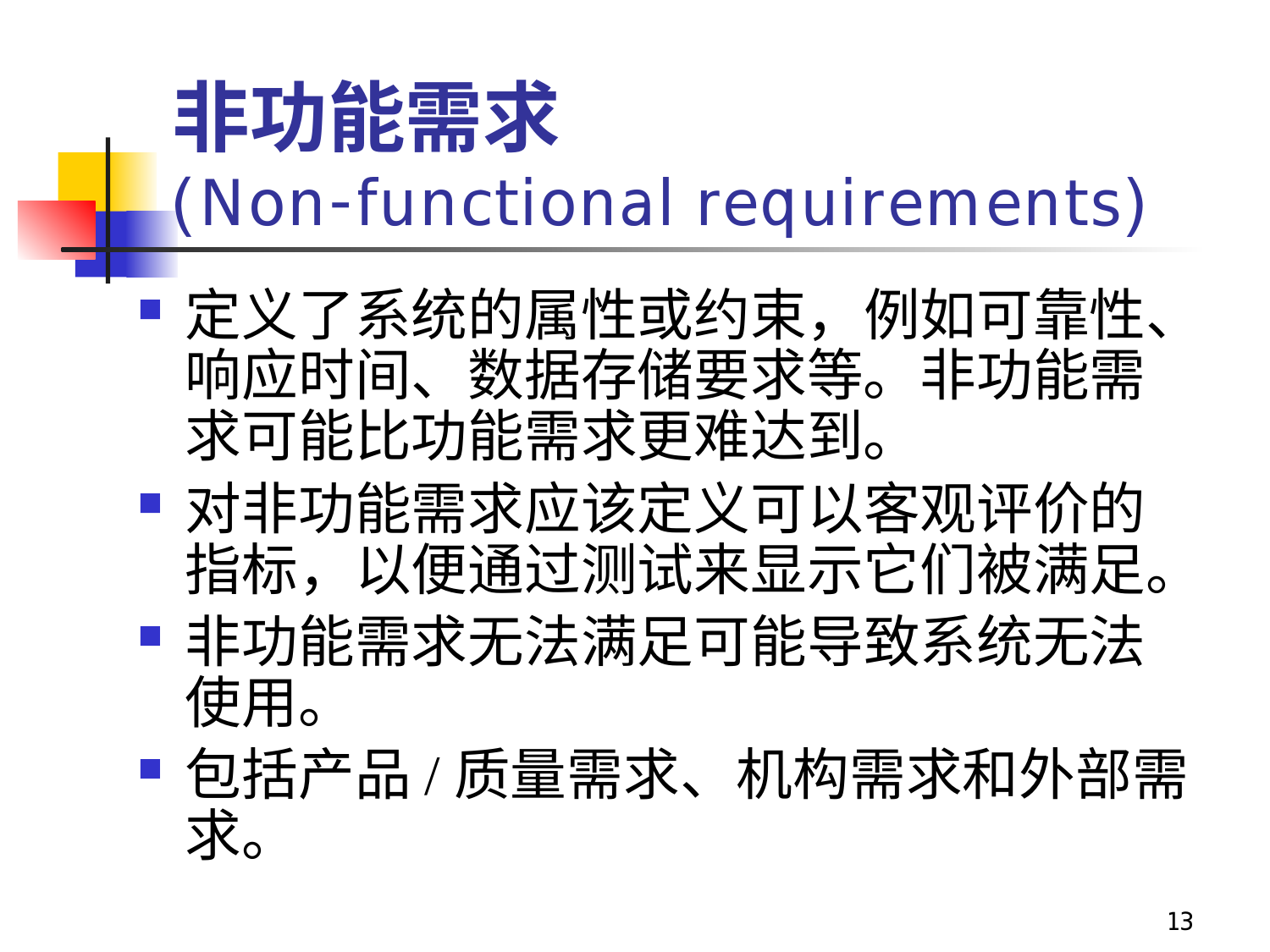

# 非功能需求 (Non-functional requirements)
定义了系统的属性或约束，例如可靠性、响应时间、数据存储要求等。非功能需求可能比功能需求更难达到。
对非功能需求应该定义可以客观评价的指标，以便通过测试来显示它们被满足。
非功能需求无法满足可能导致系统无法使用。
包括产品/质量需求、机构需求和外部需求。
13